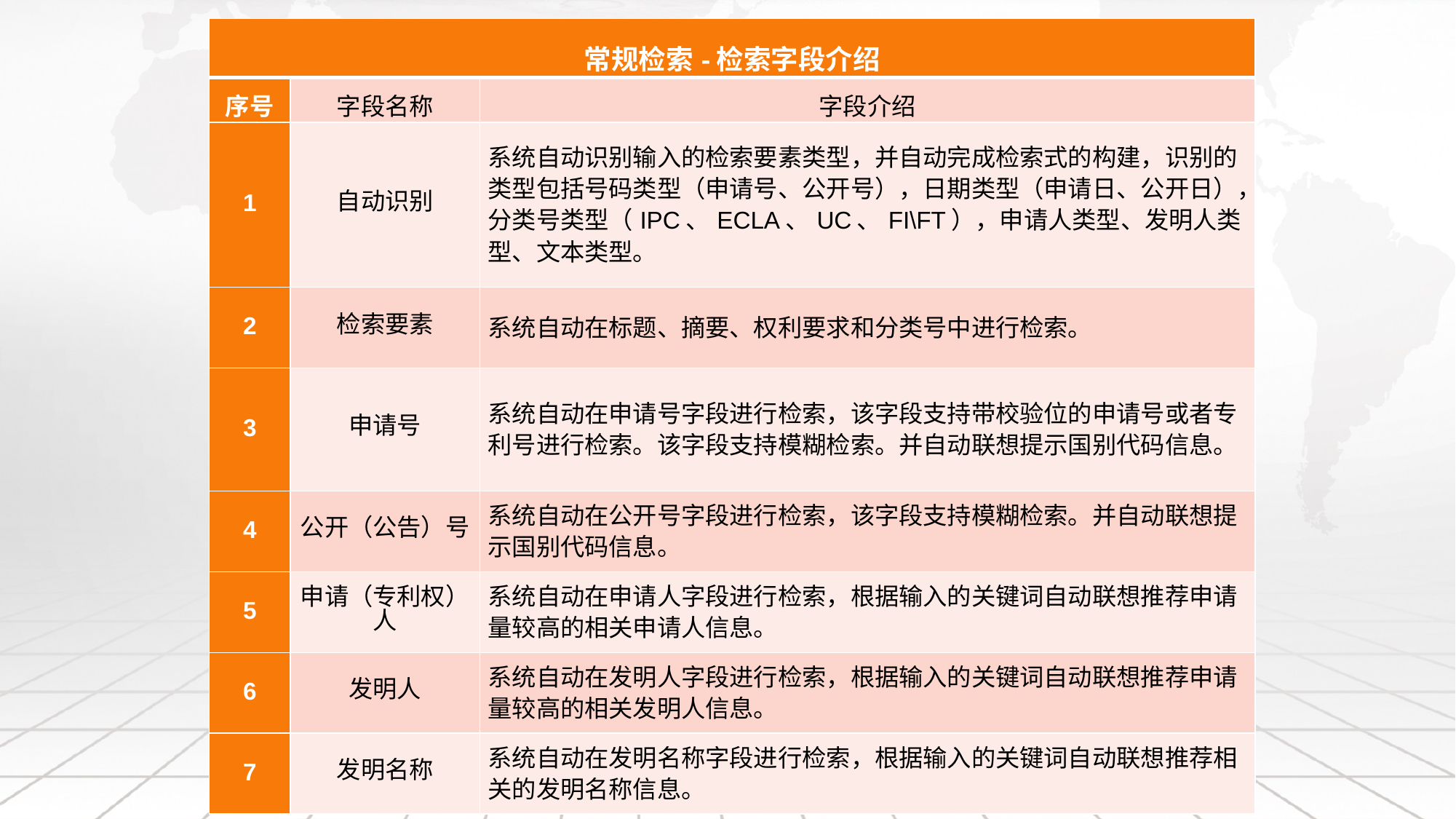

| 常规检索-检索字段介绍 |  |  |
| --- | --- | --- |
| 序号 | 字段名称 | 字段介绍 |
| 1 | 自动识别 | 系统自动识别输入的检索要素类型，并自动完成检索式的构建，识别的类型包括号码类型（申请号、公开号），日期类型（申请日、公开日），分类号类型（IPC、ECLA、UC、FI\FT），申请人类型、发明人类型、文本类型。 |
| 2 | 检索要素 | 系统自动在标题、摘要、权利要求和分类号中进行检索。 |
| 3 | 申请号 | 系统自动在申请号字段进行检索，该字段支持带校验位的申请号或者专利号进行检索。该字段支持模糊检索。并自动联想提示国别代码信息。 |
| 4 | 公开（公告）号 | 系统自动在公开号字段进行检索，该字段支持模糊检索。并自动联想提示国别代码信息。 |
| 5 | 申请（专利权）人 | 系统自动在申请人字段进行检索，根据输入的关键词自动联想推荐申请量较高的相关申请人信息。 |
| 6 | 发明人 | 系统自动在发明人字段进行检索，根据输入的关键词自动联想推荐申请量较高的相关发明人信息。 |
| 7 | 发明名称 | 系统自动在发明名称字段进行检索，根据输入的关键词自动联想推荐相关的发明名称信息。 |